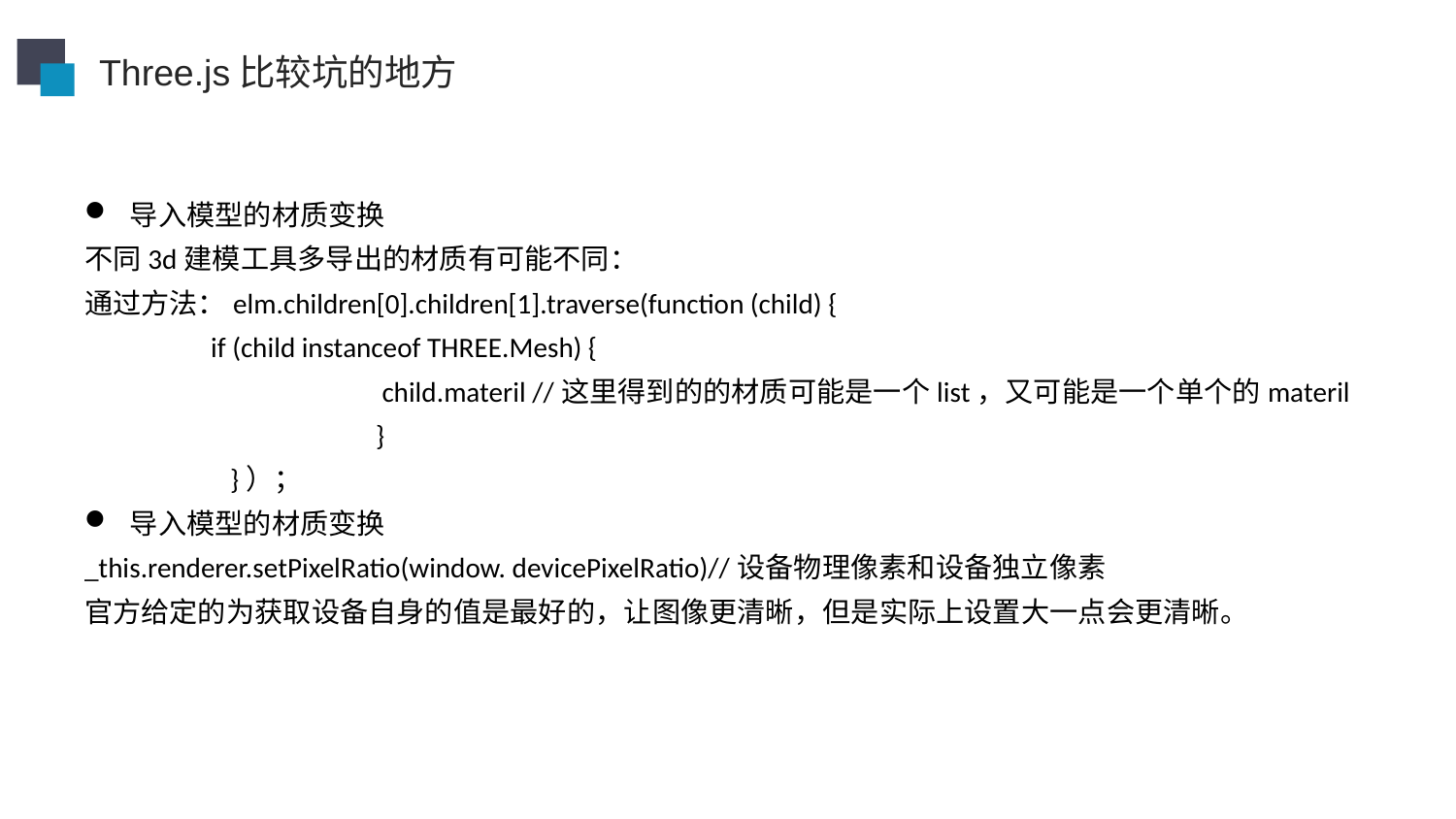

Three.js比较坑的地方
导入模型的材质变换
不同3d建模工具多导出的材质有可能不同：
通过方法：elm.children[0].children[1].traverse(function (child) {
                    if (child instanceof THREE.Mesh) {
		 child.materil //这里得到的的材质可能是一个list，又可能是一个单个的materil
		}
	}）；
导入模型的材质变换
_this.renderer.setPixelRatio(window. devicePixelRatio)//设备物理像素和设备独立像素
官方给定的为获取设备自身的值是最好的，让图像更清晰，但是实际上设置大一点会更清晰。